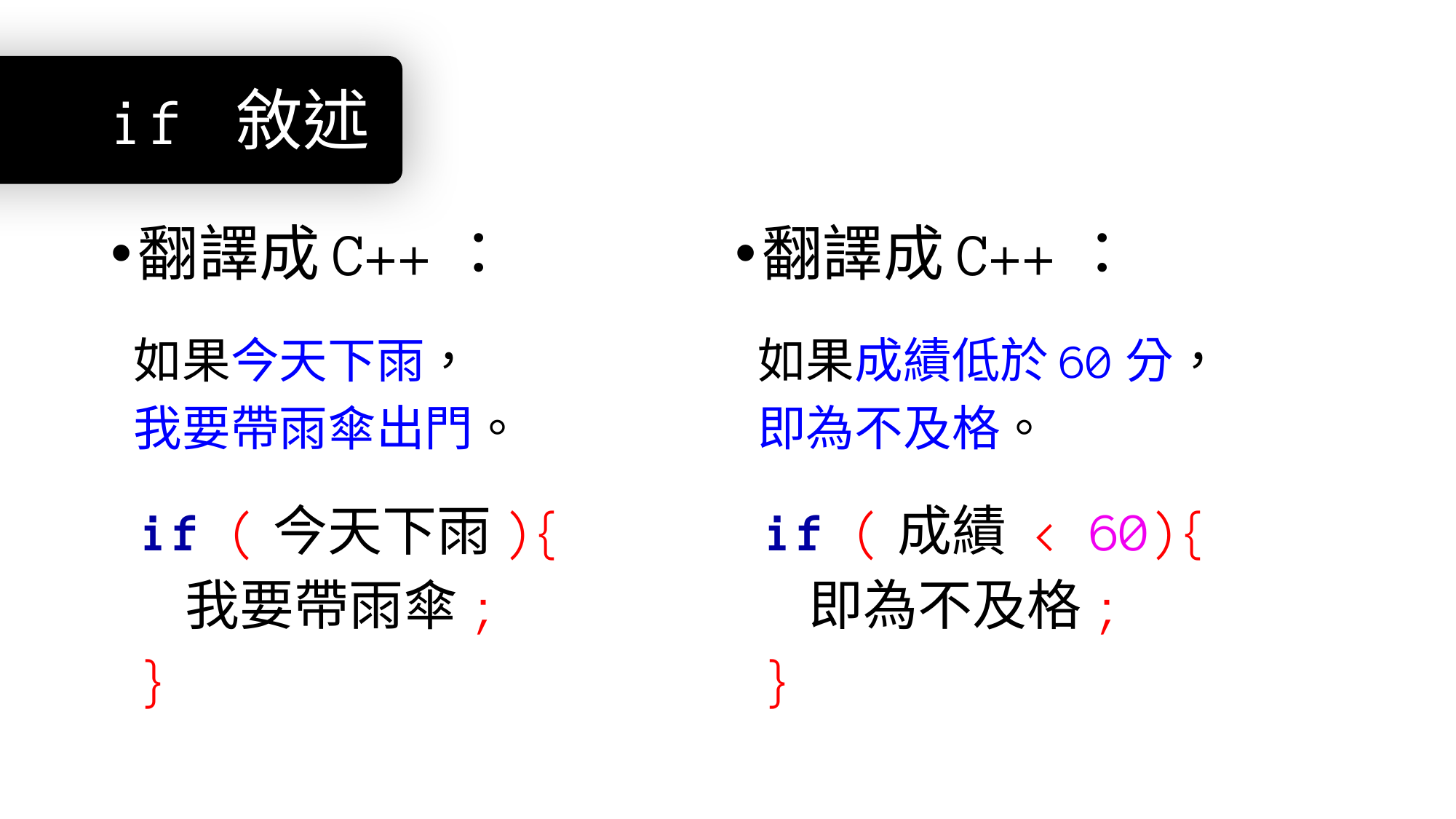

# if 敘述

翻譯成C++：

 如果今天下雨，
 我要帶雨傘出門。

 if (今天下雨){
     我要帶雨傘;
 }
翻譯成C++：

 如果成績低於60分，
 即為不及格。

 if (成績 < 60){
     即為不及格;
 }